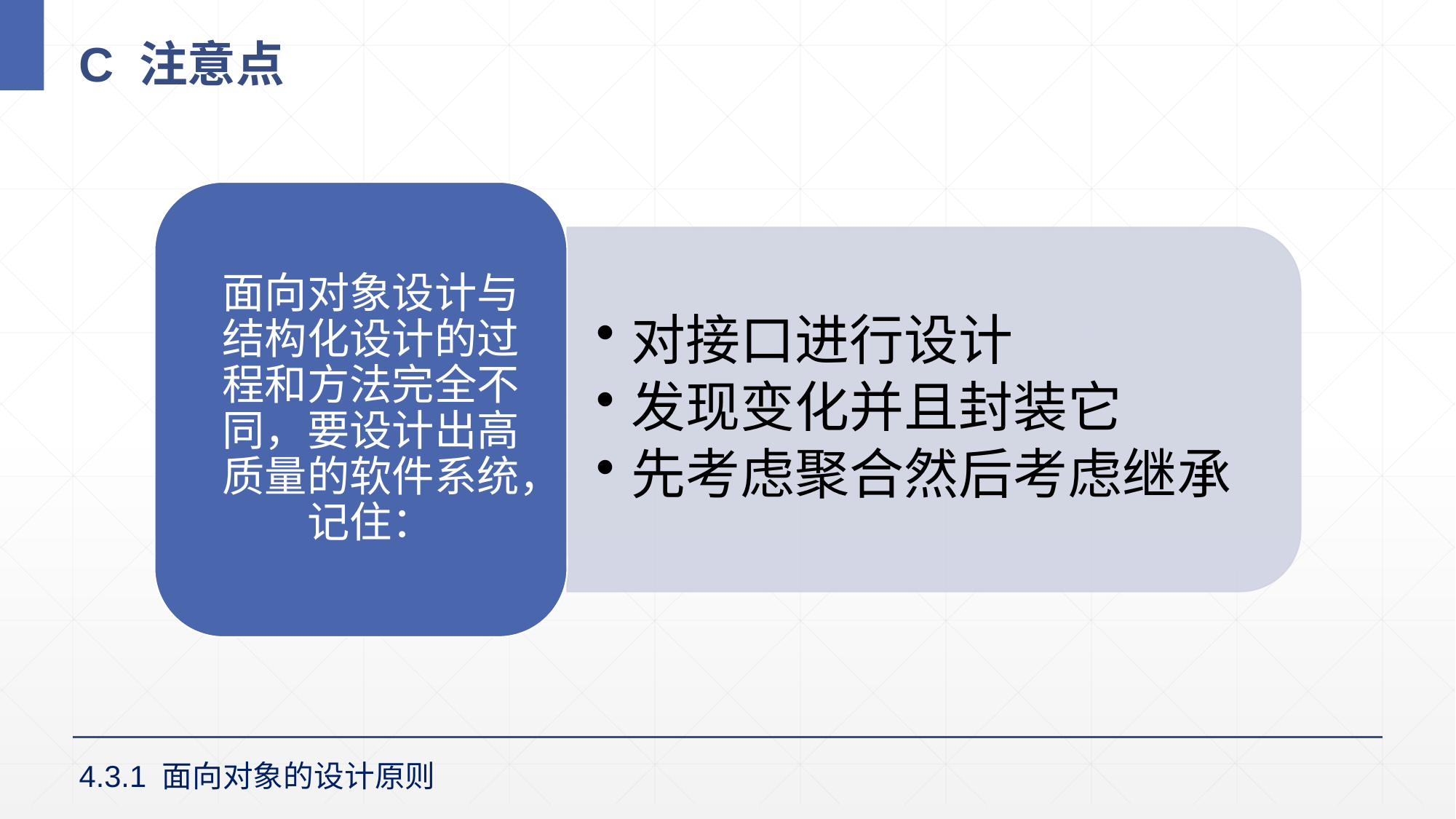

# C 注意点
对接口进行设计
发现变化并且封装它
先考虑聚合然后考虑继承
面向对象设计与结构化设计的过程和方法完全不同，要设计出高质量的软件系统，记住：
4.3.1 面向对象的设计原则